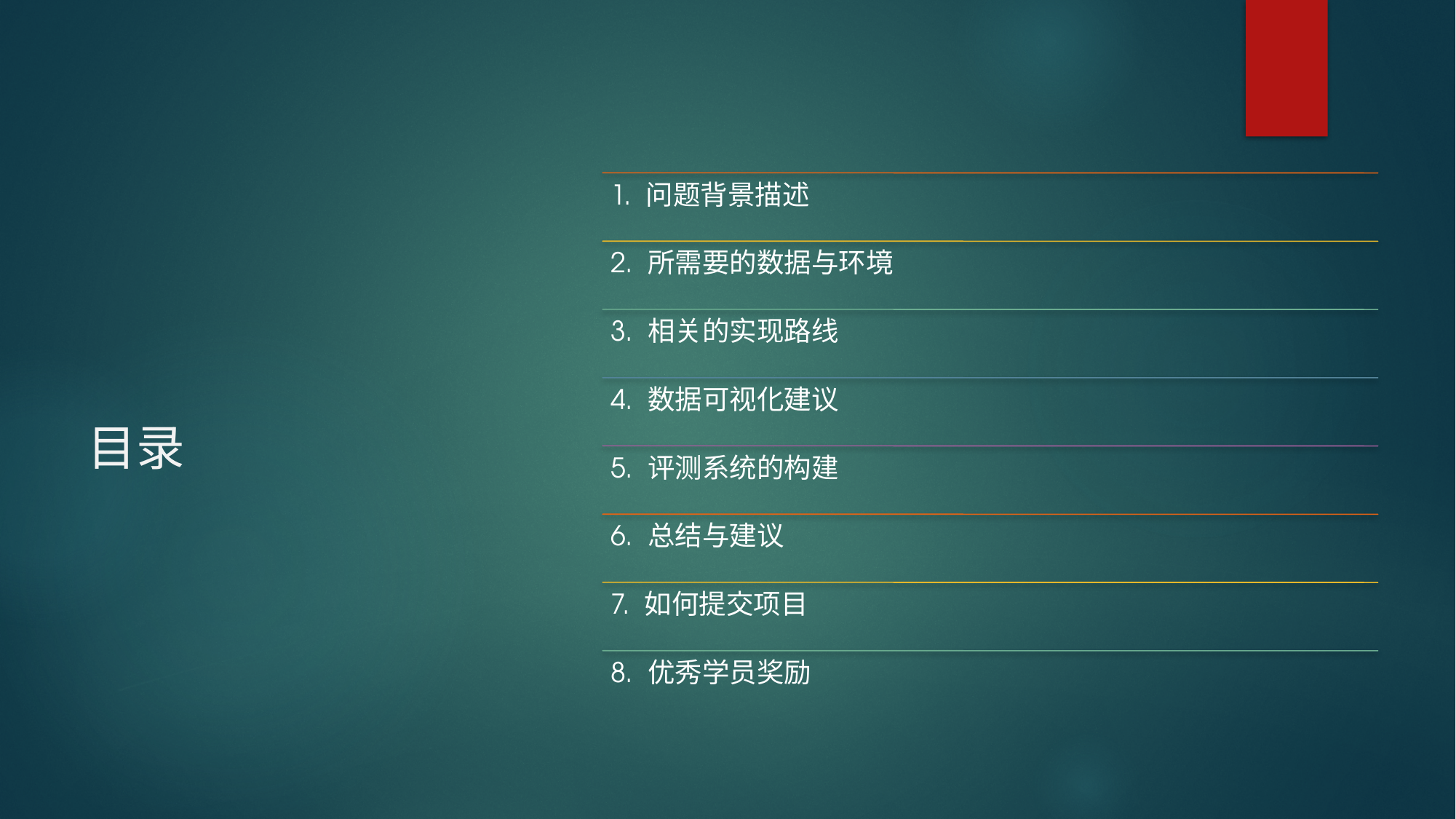

# 目录
1. 问题背景描述
2. 所需要的数据与环境
3. 相关的实现路线
4. 数据可视化建议
5. 评测系统的构建
6. 总结与建议
7. 如何提交项目
8. 优秀学员奖励